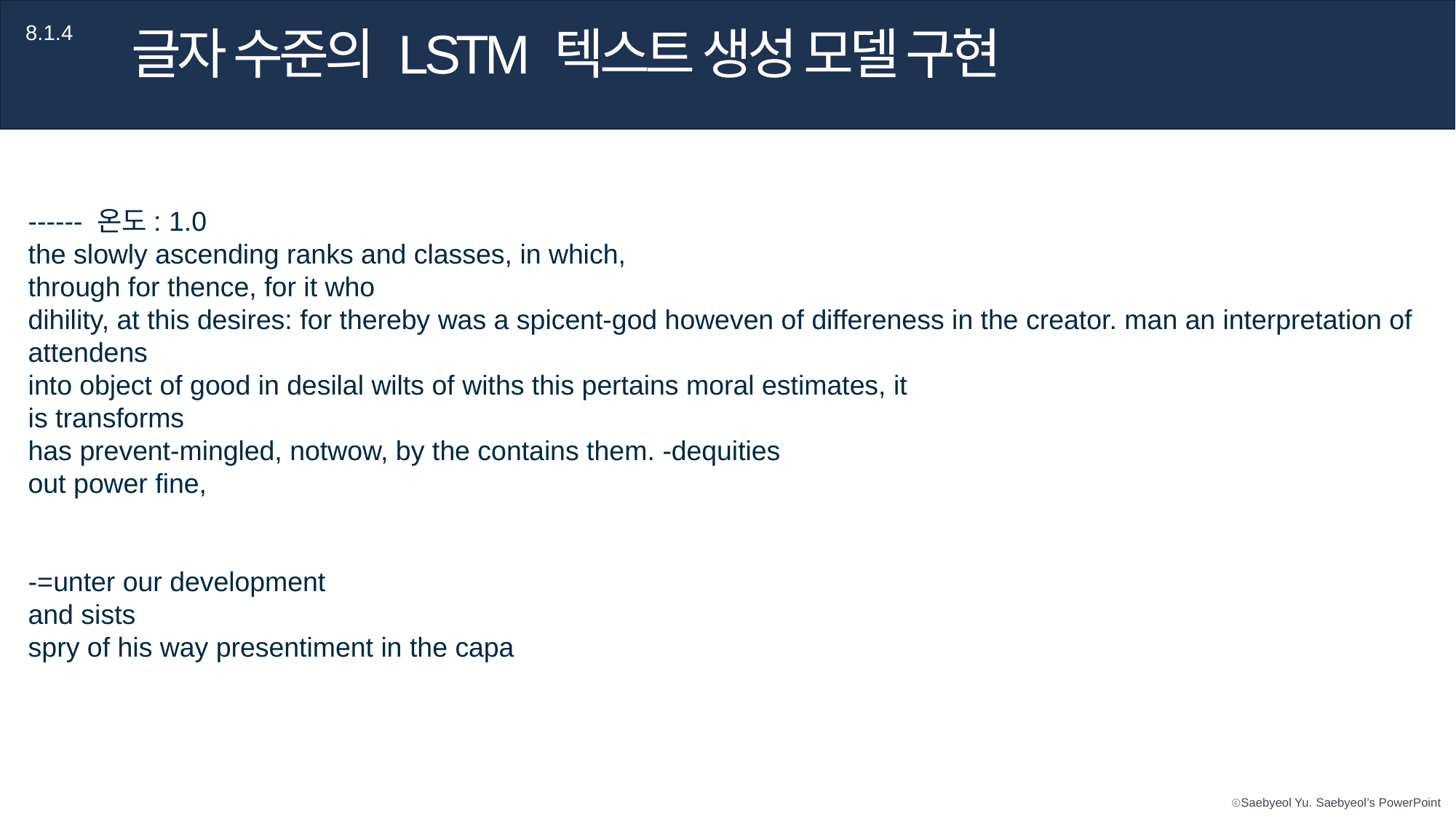

8.1.4
글자 수준의 LSTM 텍스트 생성 모델 구현
------ 온도: 1.0
the slowly ascending ranks and classes, in which,
through for thence, for it who
dihility, at this desires: for thereby was a spicent-god howeven of differeness in the creator. man an interpretation of attendens
into object of good in desilal wilts of withs this pertains moral estimates, it
is transforms
has prevent-mingled, notwow, by the contains them. -dequities
out power fine,

-=unter our development
and sists
spry of his way presentiment in the capa